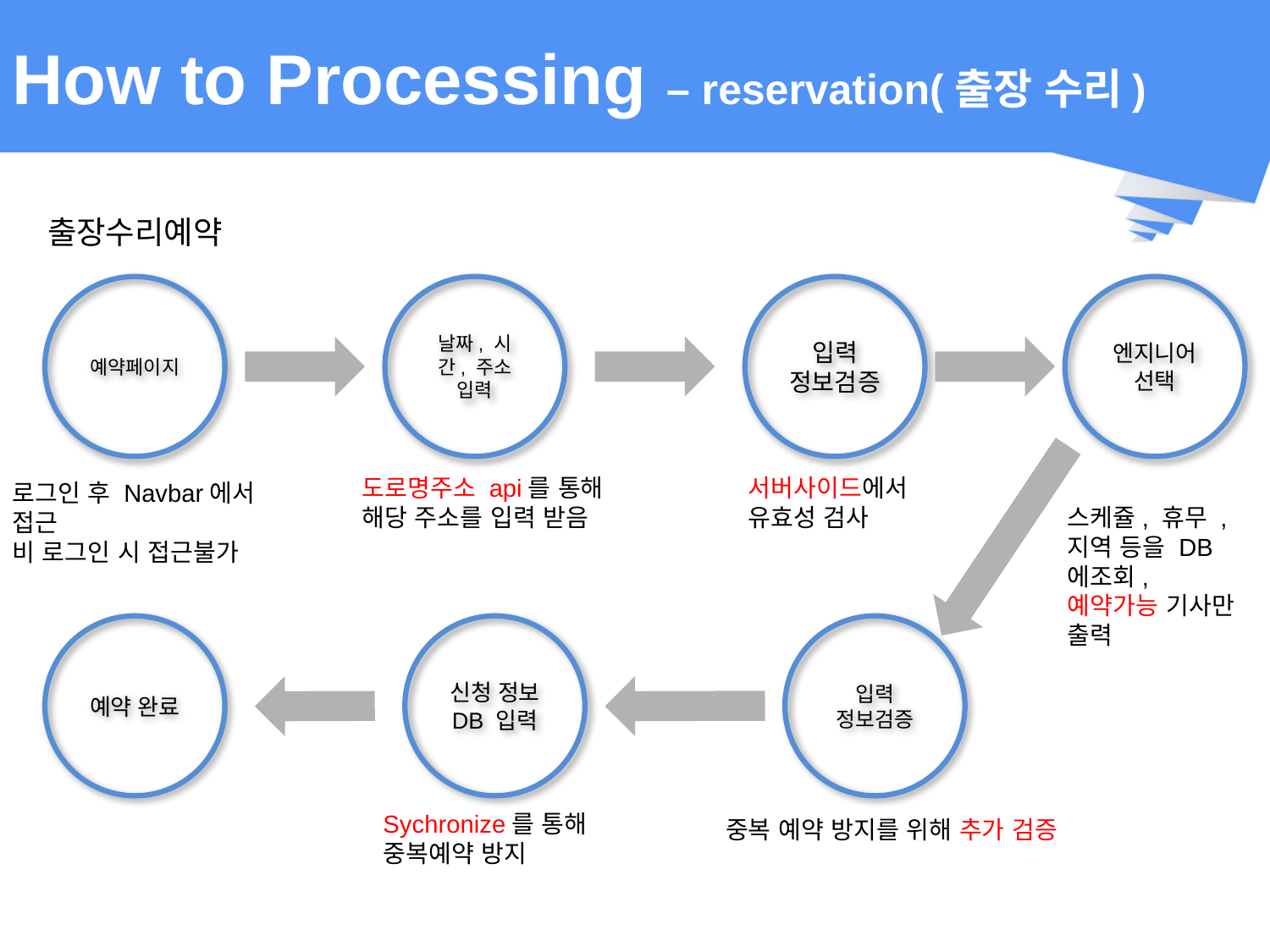

# How to Processing – reservation(출장 수리)
출장수리예약
예약페이지
날짜, 시간, 주소 입력
입력
정보검증
엔지니어 선택

도로명주소 api를 통해 해당 주소를 입력 받음
서버사이드에서 유효성 검사
로그인 후 Navbar에서 접근
비 로그인 시 접근불가
스케쥴, 휴무 , 지역 등을 DB에조회, 예약가능 기사만 출력

예약 완료
신청 정보 DB 입력
입력
정보검증

Sychronize를 통해 중복예약 방지
중복 예약 방지를 위해 추가 검증